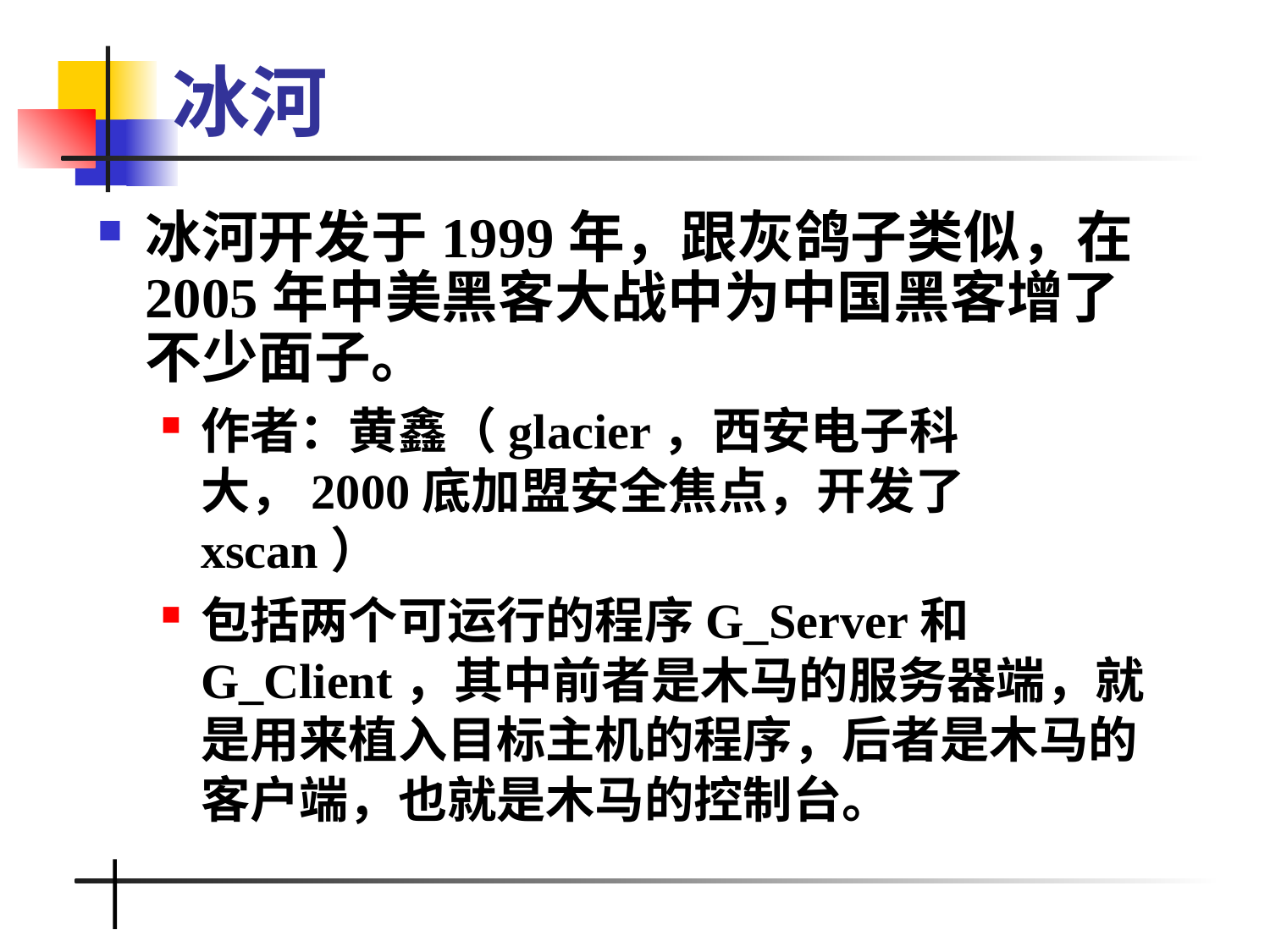

# 冰河
冰河开发于1999年，跟灰鸽子类似，在2005年中美黑客大战中为中国黑客增了不少面子。
作者：黄鑫（glacier，西安电子科大，2000底加盟安全焦点，开发了xscan）
包括两个可运行的程序G_Server和G_Client，其中前者是木马的服务器端，就是用来植入目标主机的程序，后者是木马的客户端，也就是木马的控制台。